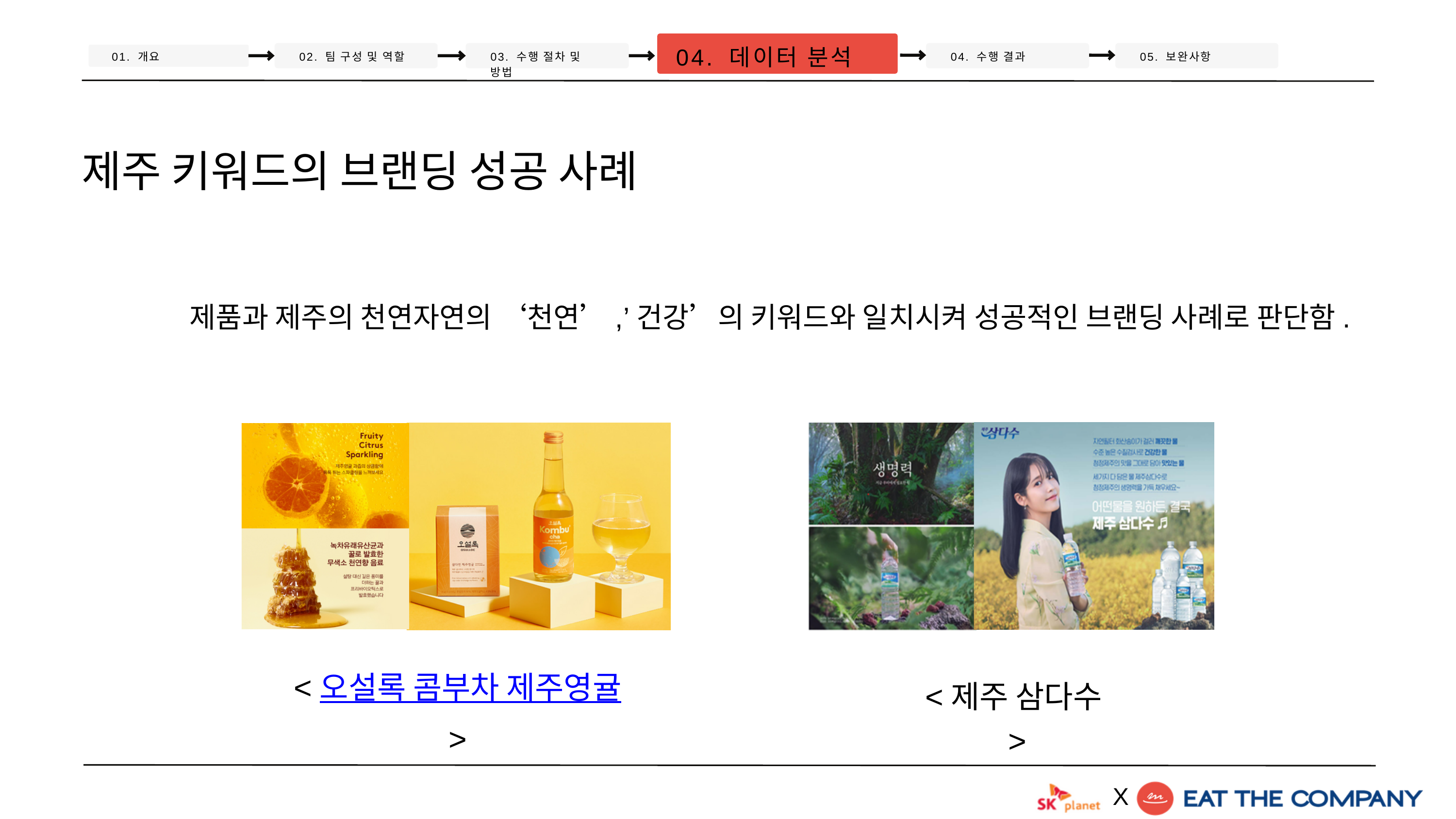

04. 데이터 분석

01. 개요

02. 팀 구성 및 역할

03. 수행 절차 및 방법

04. 수행 결과

05. 보완사항

제주 키워드의 브랜딩 성공 사례
제품과 제주의 천연자연의 ‘천연’,’건강’의 키워드와 일치시켜 성공적인 브랜딩 사례로 판단함.

<오설록 콤부차 제주영귤>
<제주 삼다수>

X